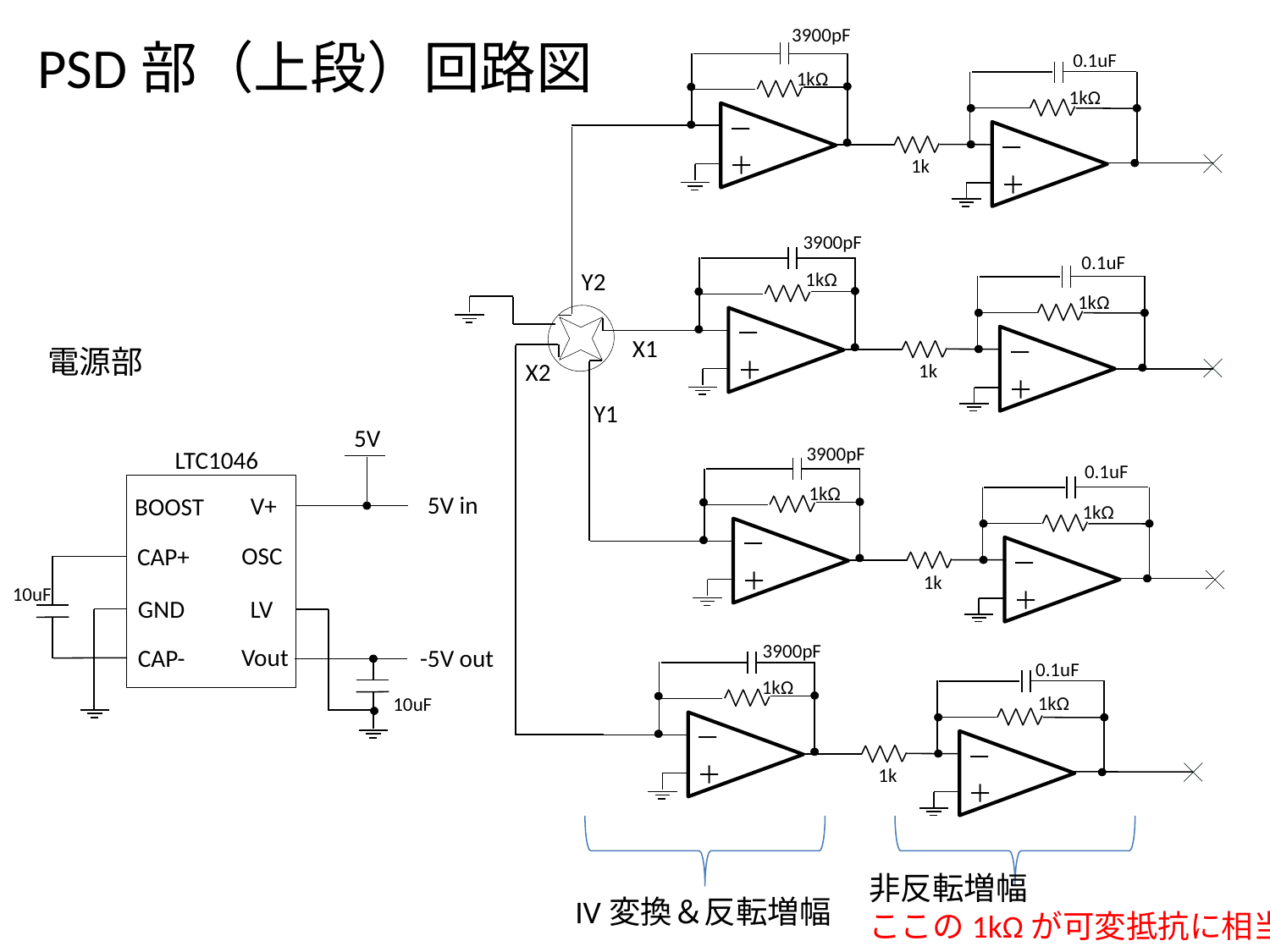

PSD部（上段）回路図

3900pF
0.1uF
1kΩ
1kΩ

－
＋

－
＋

1k

3900pF
0.1uF
1kΩ
1kΩ

－
＋

－
＋

1k

Y2

X1
X2

Y1
3900pF
0.1uF
1kΩ
1kΩ

－
＋

－
＋

1k

1kΩ
0.1uF

－
＋

1k

3900pF
1kΩ

－
＋

電源部
5V
LTC1046

V+
BOOST
OSC
CAP+
GND
LV
CAP-
Vout
5V in

10uF
-5V out

10uF

非反転増幅
ここの1kΩが可変抵抗に相当します
IV変換＆反転増幅